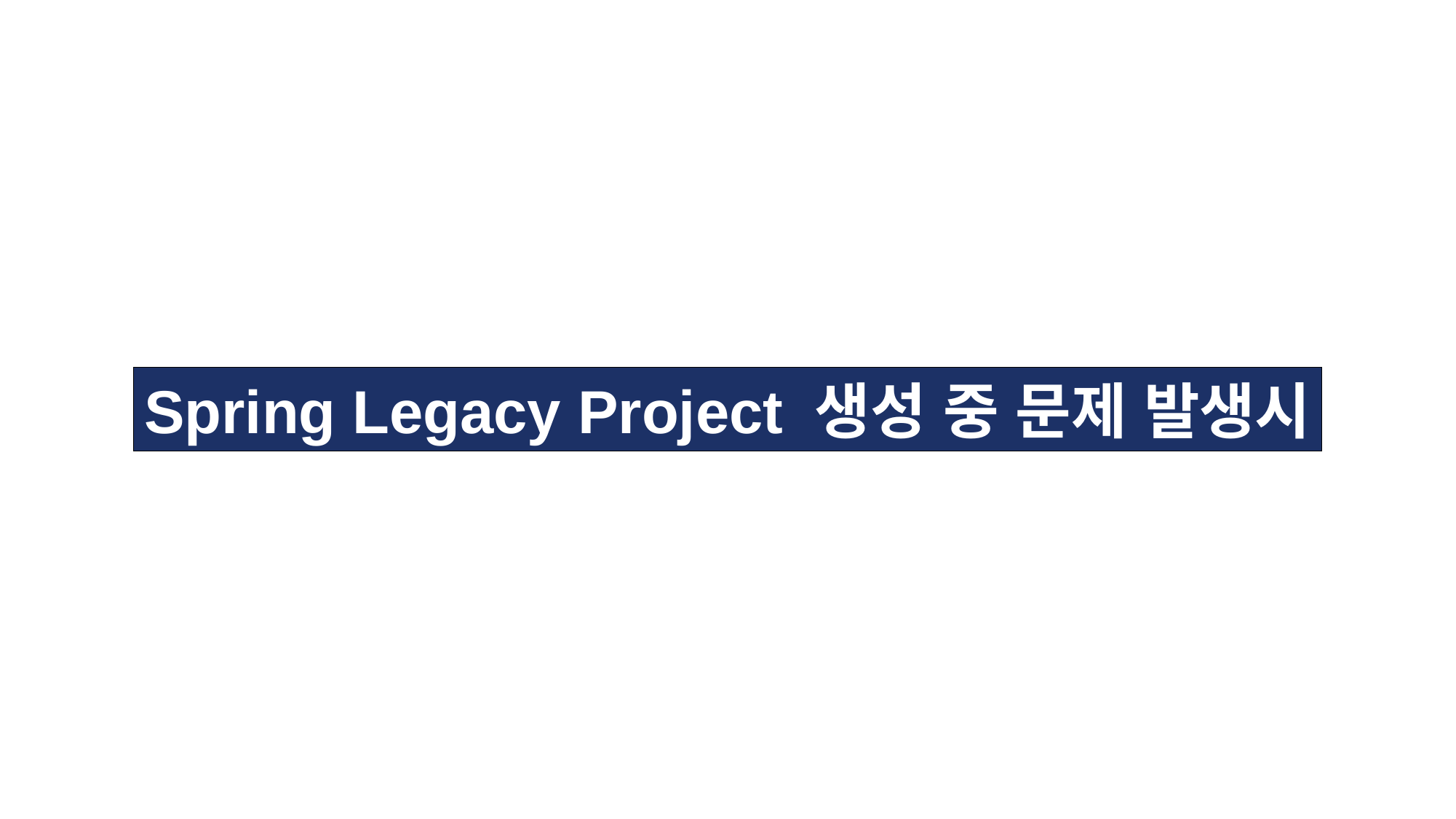

Spring Legacy Project 생성 중 문제 발생시